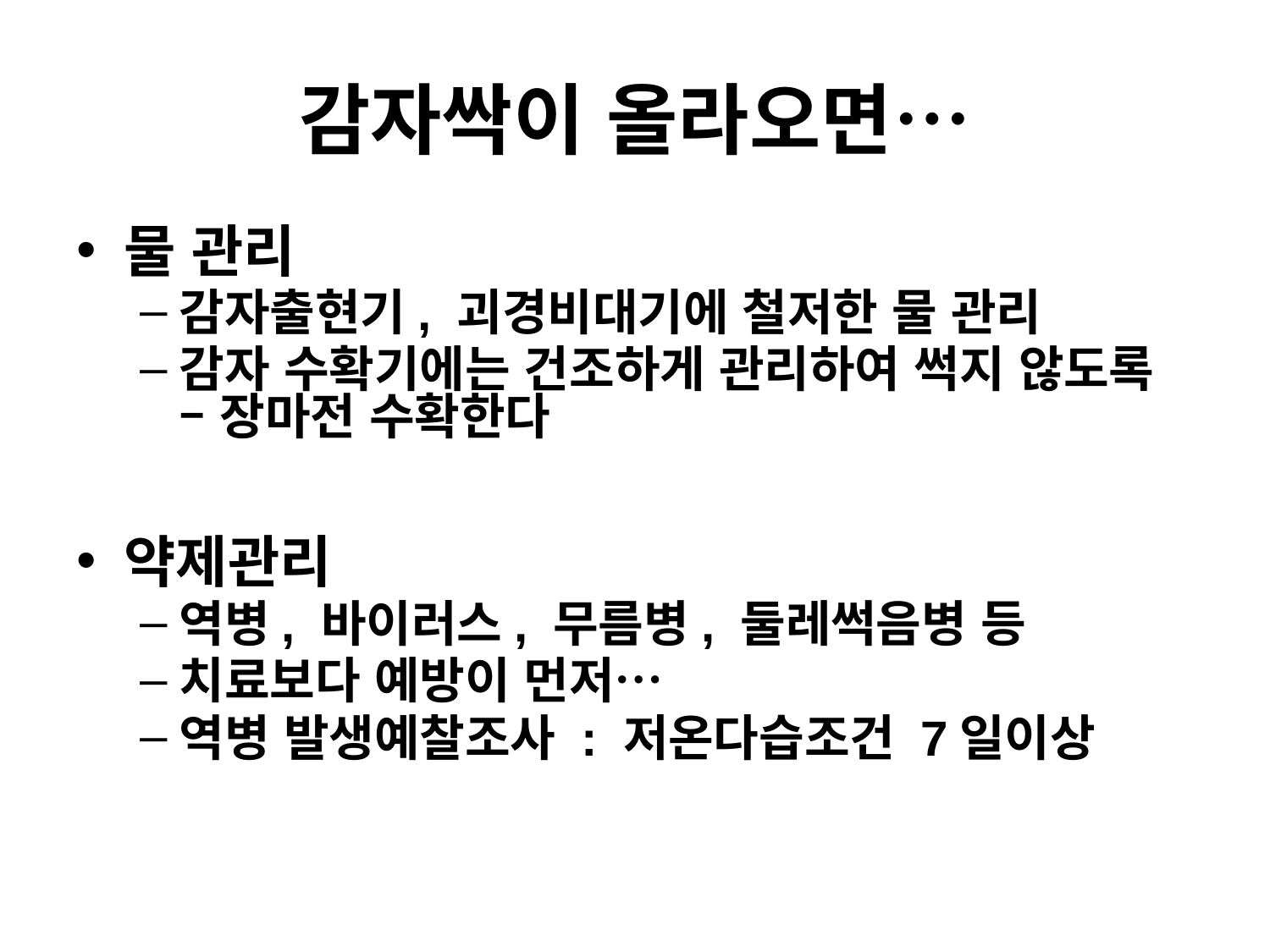

# 감자싹이 올라오면…
물 관리
감자출현기, 괴경비대기에 철저한 물 관리
감자 수확기에는 건조하게 관리하여 썩지 않도록 – 장마전 수확한다

약제관리
역병, 바이러스, 무름병, 둘레썩음병 등
치료보다 예방이 먼저…
역병 발생예찰조사 : 저온다습조건 7일이상